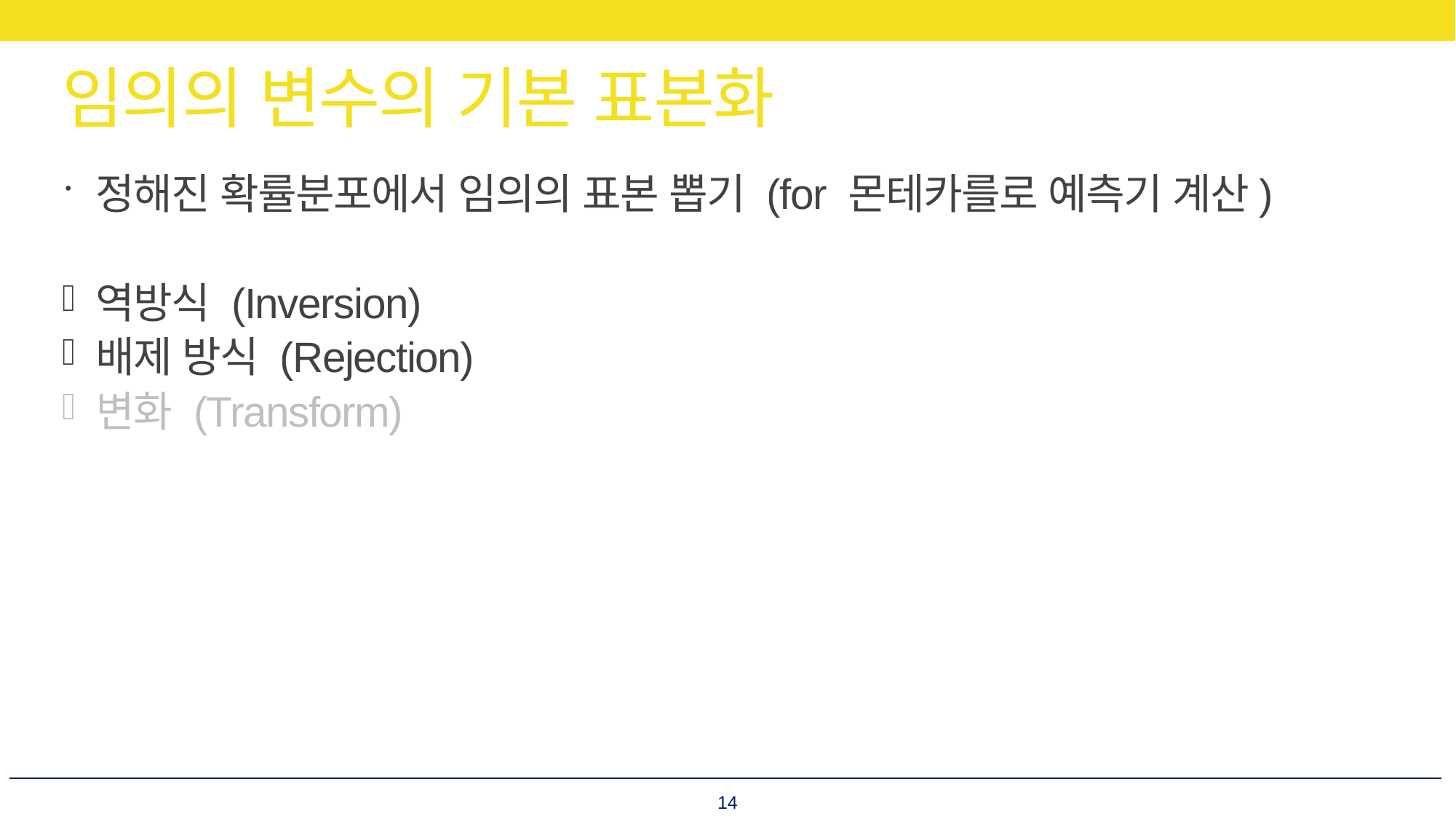

# 임의의 변수의 기본 표본화
정해진 확률분포에서 임의의 표본 뽑기 (for 몬테카를로 예측기 계산)

역방식 (Inversion)
배제 방식 (Rejection)
변화 (Transform)
14